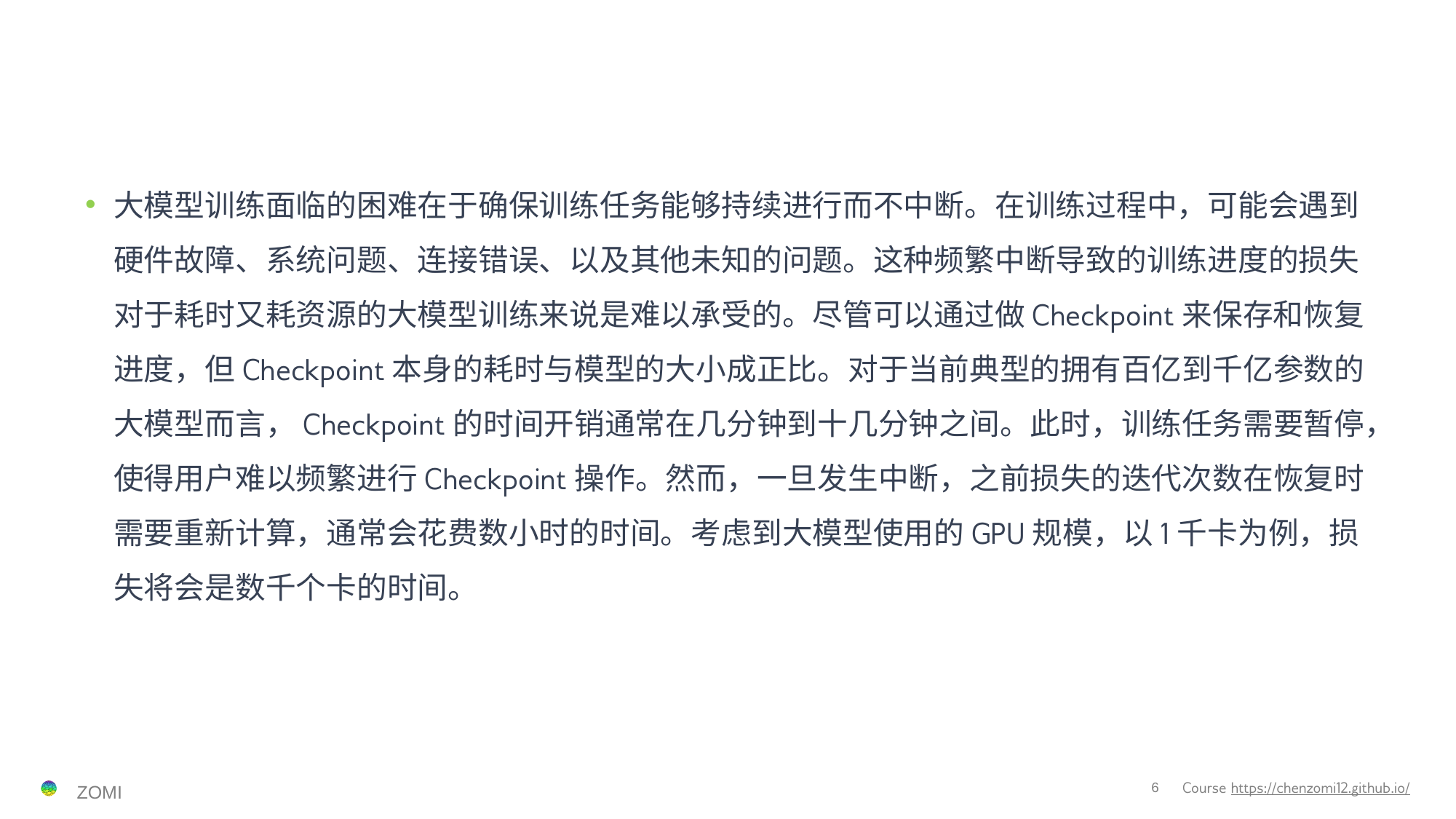

#
大模型训练面临的困难在于确保训练任务能够持续进行而不中断。在训练过程中，可能会遇到硬件故障、系统问题、连接错误、以及其他未知的问题。这种频繁中断导致的训练进度的损失对于耗时又耗资源的大模型训练来说是难以承受的。尽管可以通过做Checkpoint来保存和恢复进度，但Checkpoint本身的耗时与模型的大小成正比。对于当前典型的拥有百亿到千亿参数的大模型而言，Checkpoint的时间开销通常在几分钟到十几分钟之间。此时，训练任务需要暂停，使得用户难以频繁进行Checkpoint操作。然而，一旦发生中断，之前损失的迭代次数在恢复时需要重新计算，通常会花费数小时的时间。考虑到大模型使用的GPU规模，以1千卡为例，损失将会是数千个卡的时间。